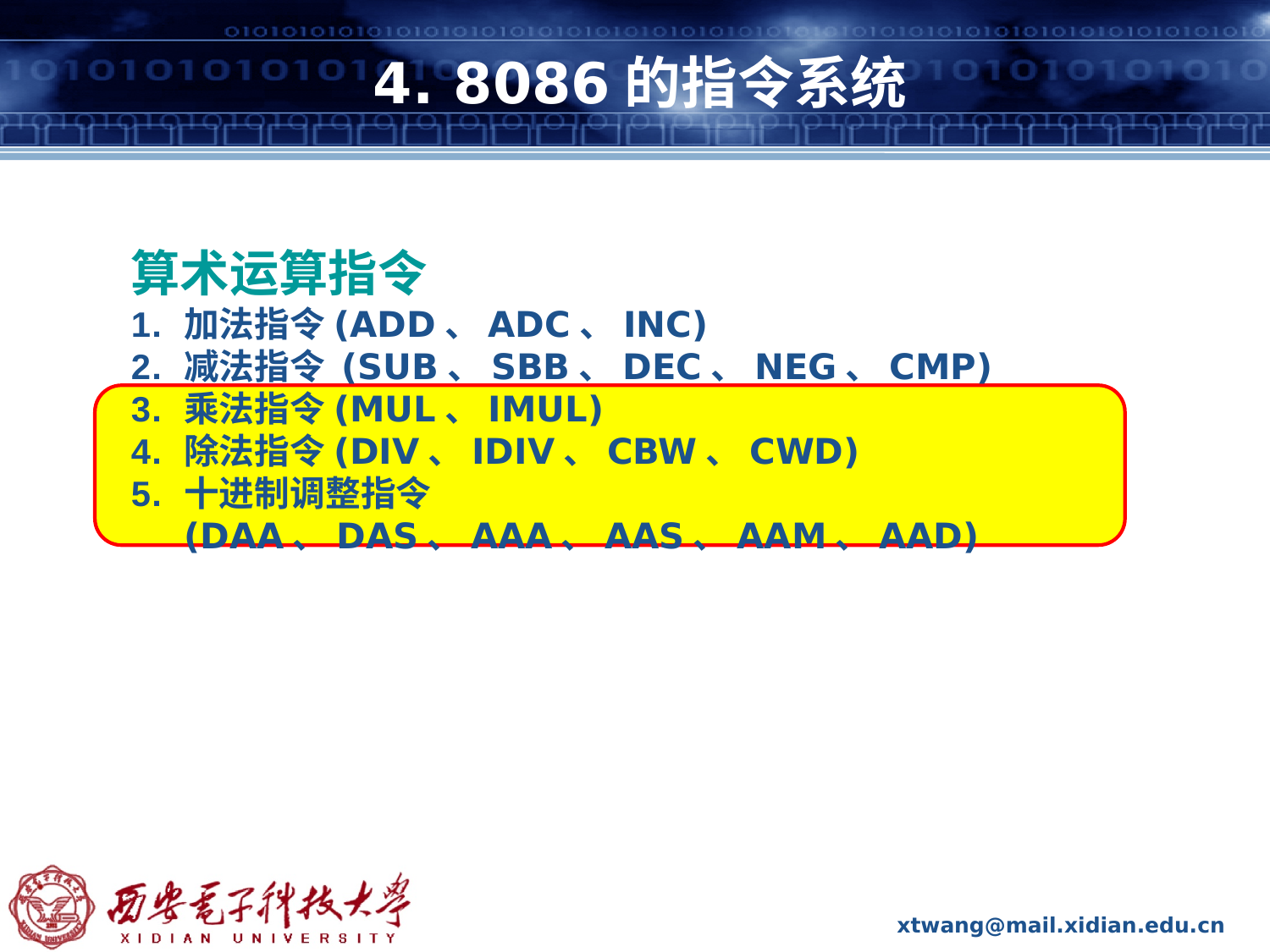

# 4. 8086的指令系统
算术运算指令
加法指令(ADD、ADC、INC)
减法指令 (SUB、SBB、DEC、NEG、CMP)
乘法指令(MUL、IMUL)
除法指令(DIV、IDIV、CBW、CWD)
十进制调整指令(DAA、DAS、AAA、AAS、AAM、AAD)